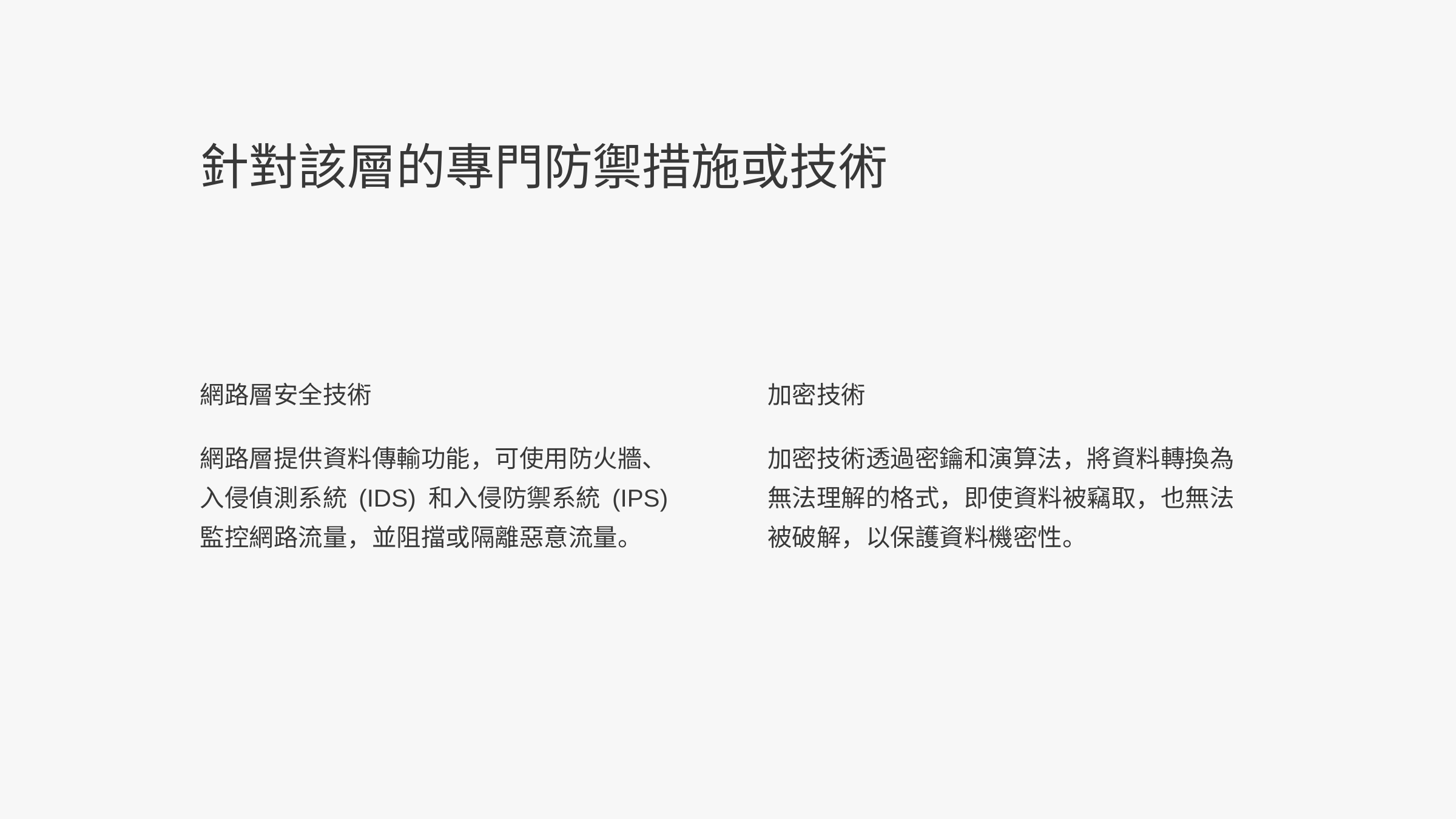

針對該層的專門防禦措施或技術
網路層安全技術
加密技術
網路層提供資料傳輸功能，可使用防火牆、入侵偵測系統 (IDS) 和入侵防禦系統 (IPS) 監控網路流量，並阻擋或隔離惡意流量。
加密技術透過密鑰和演算法，將資料轉換為無法理解的格式，即使資料被竊取，也無法被破解，以保護資料機密性。